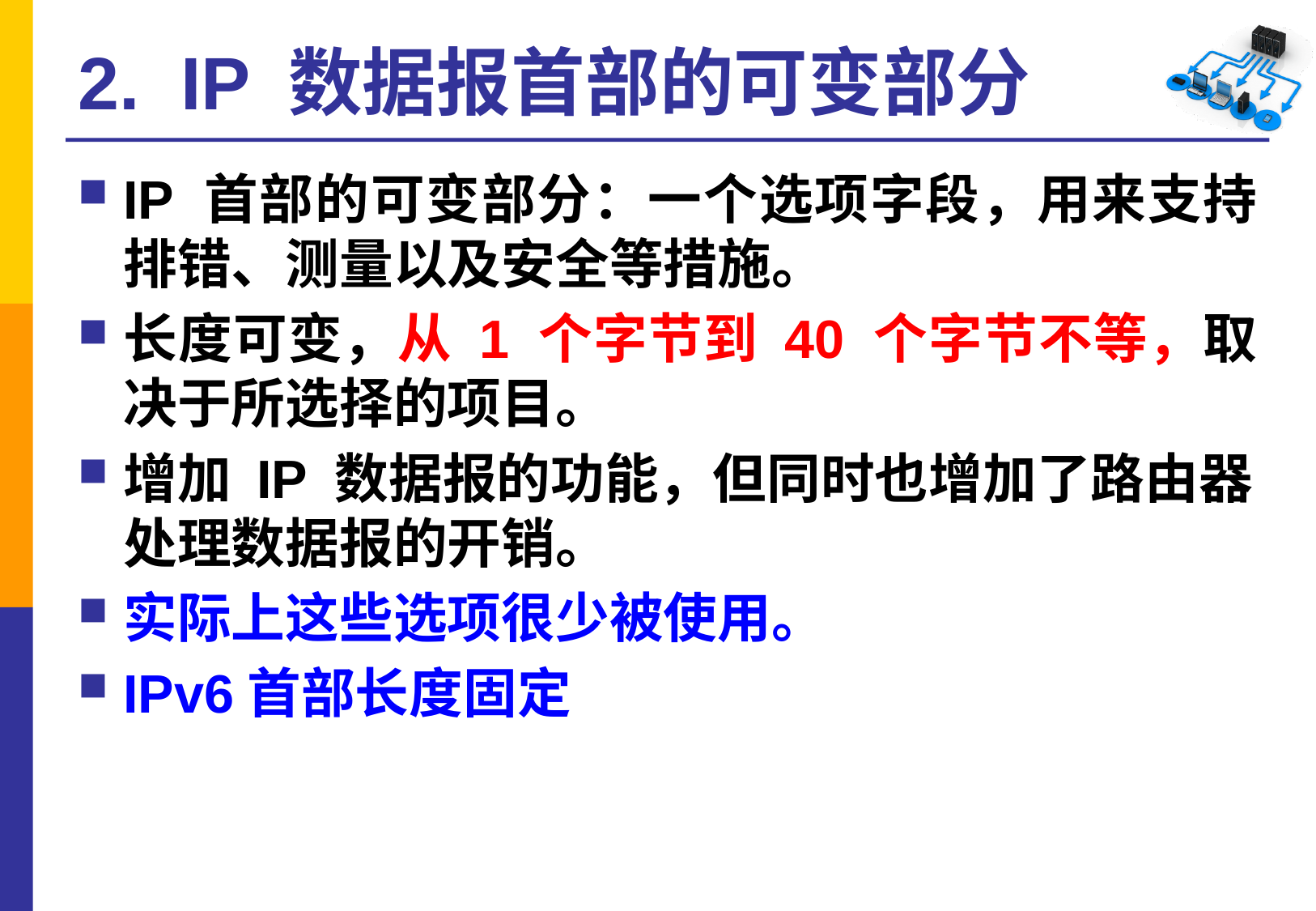

# 2.  IP 数据报首部的可变部分
IP 首部的可变部分：一个选项字段，用来支持排错、测量以及安全等措施。
长度可变，从 1 个字节到 40 个字节不等，取决于所选择的项目。
增加 IP 数据报的功能，但同时也增加了路由器处理数据报的开销。
实际上这些选项很少被使用。
IPv6首部长度固定